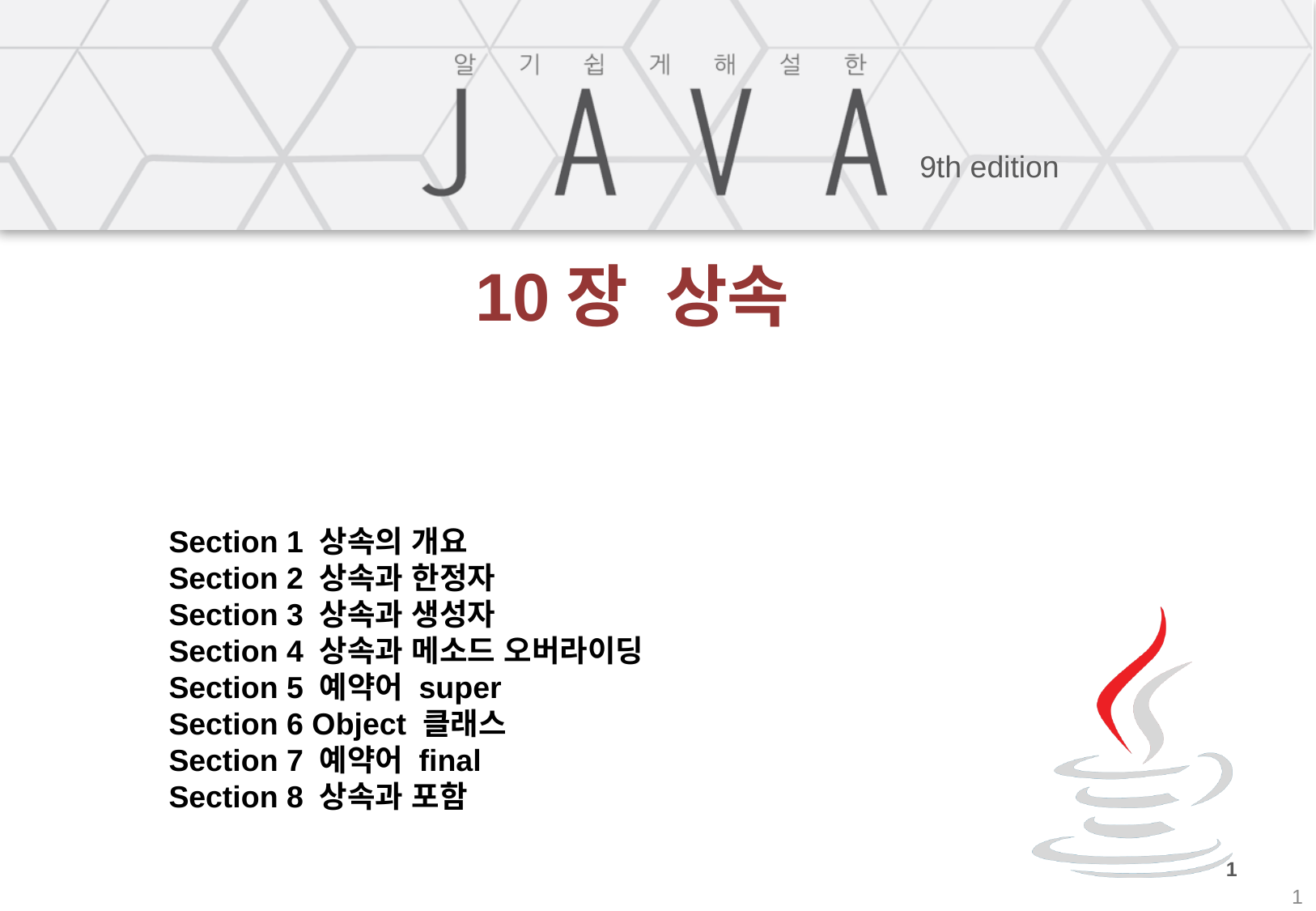

# 10장  상속

Section 1 상속의 개요
Section 2 상속과 한정자
Section 3 상속과 생성자
Section 4 상속과 메소드 오버라이딩
Section 5 예약어 super
Section 6 Object 클래스
Section 7 예약어 final
Section 8 상속과 포함
1
1